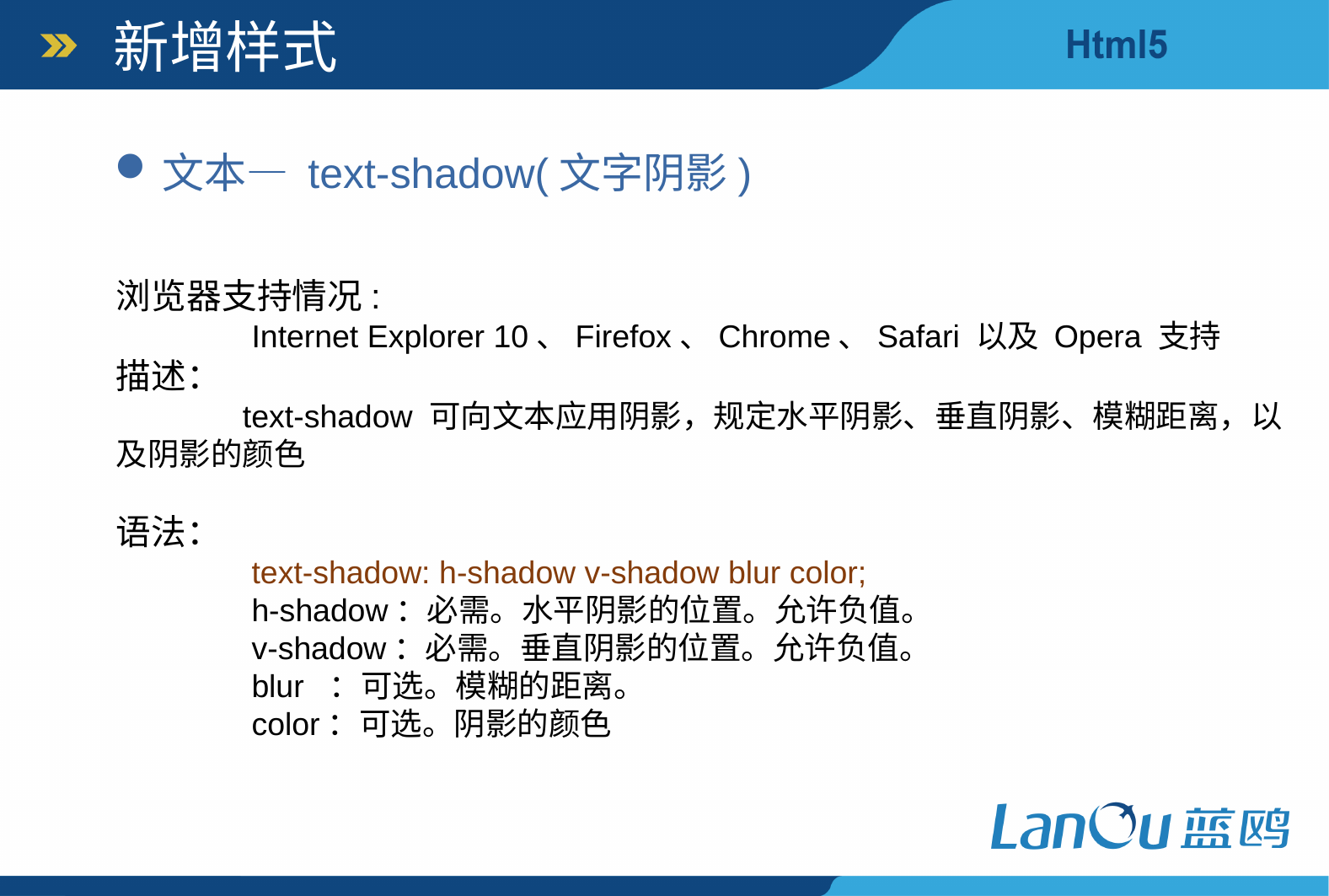

新增样式
文本— text-shadow(文字阴影)

浏览器支持情况:
	 Internet Explorer 10、Firefox、Chrome、Safari 以及 Opera 支持
描述：
	text-shadow 可向文本应用阴影，规定水平阴影、垂直阴影、模糊距离，以及阴影的颜色

语法：
	 text-shadow: h-shadow v-shadow blur color;
	 h-shadow：必需。水平阴影的位置。允许负值。
	 v-shadow：必需。垂直阴影的位置。允许负值。
	 blur  ：可选。模糊的距离。
	 color：可选。阴影的颜色